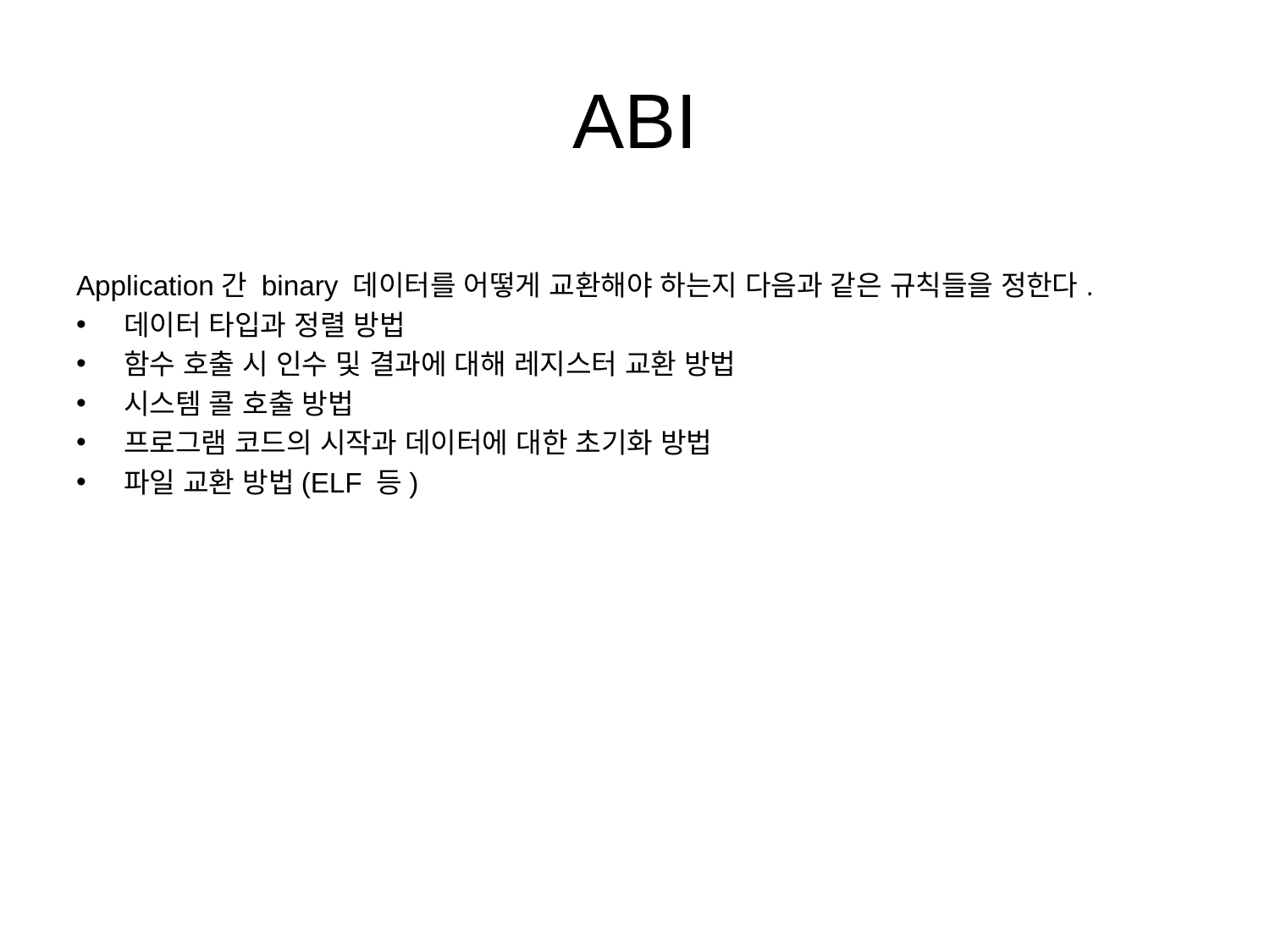

# ABI

Application간 binary 데이터를 어떻게 교환해야 하는지 다음과 같은 규칙들을 정한다.
데이터 타입과 정렬 방법
함수 호출 시 인수 및 결과에 대해 레지스터 교환 방법
시스템 콜 호출 방법
프로그램 코드의 시작과 데이터에 대한 초기화 방법
파일 교환 방법(ELF 등)